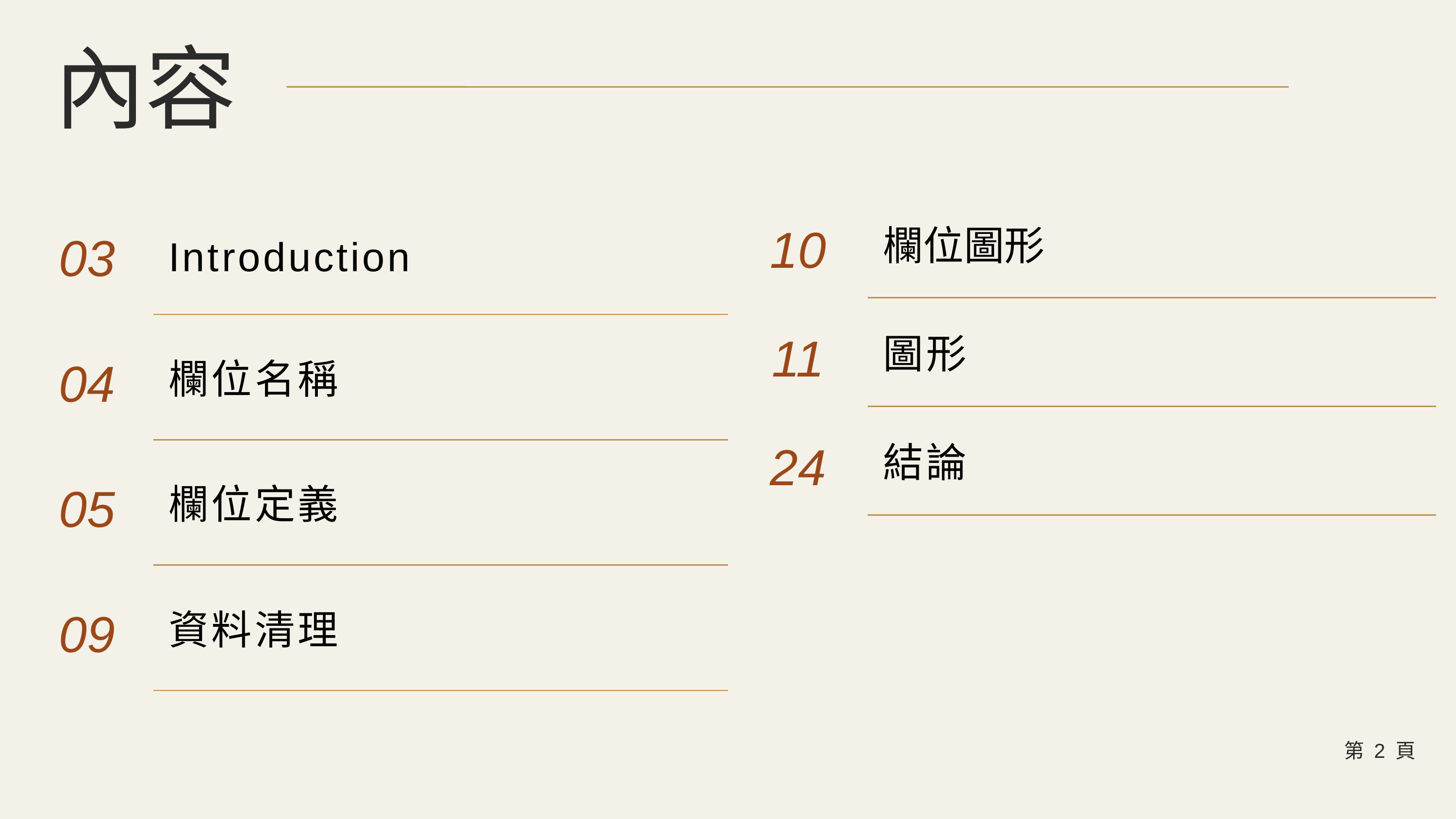

內容

| 03 | Introduction |
| --- | --- |
| 04 | 欄位名稱 |
| 05 | 欄位定義 |
| 09 | 資料清理 |
| 10 | 欄位圖形 |
| --- | --- |
| 11 | 圖形 |
| 24 | 結論 |
第 2 頁